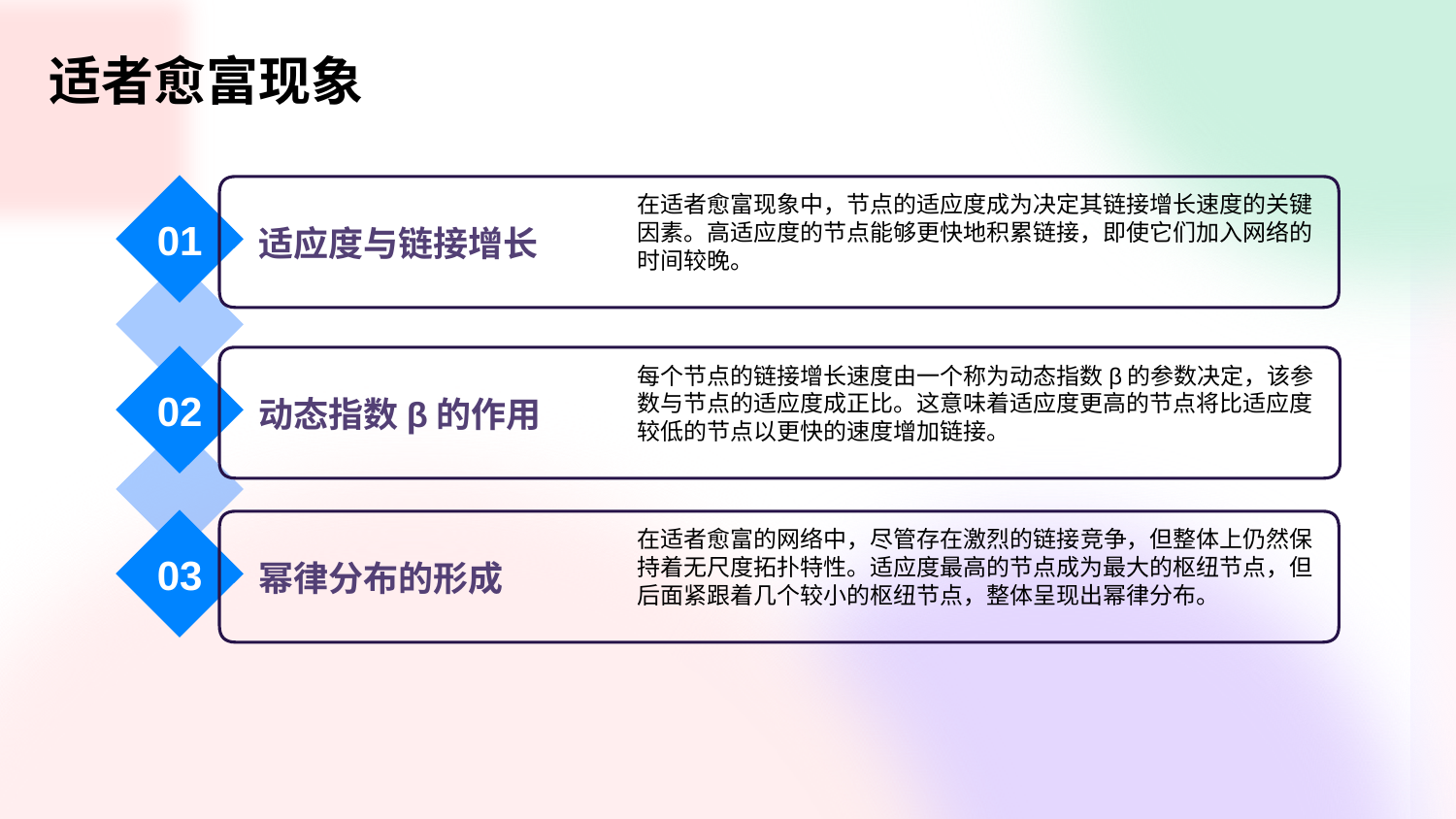

适者愈富现象
在适者愈富现象中，节点的适应度成为决定其链接增长速度的关键因素。高适应度的节点能够更快地积累链接，即使它们加入网络的时间较晚。

01

适应度与链接增长

每个节点的链接增长速度由一个称为动态指数β的参数决定，该参数与节点的适应度成正比。这意味着适应度更高的节点将比适应度较低的节点以更快的速度增加链接。

02

动态指数β的作用

在适者愈富的网络中，尽管存在激烈的链接竞争，但整体上仍然保持着无尺度拓扑特性。适应度最高的节点成为最大的枢纽节点，但后面紧跟着几个较小的枢纽节点，整体呈现出幂律分布。

03

幂律分布的形成